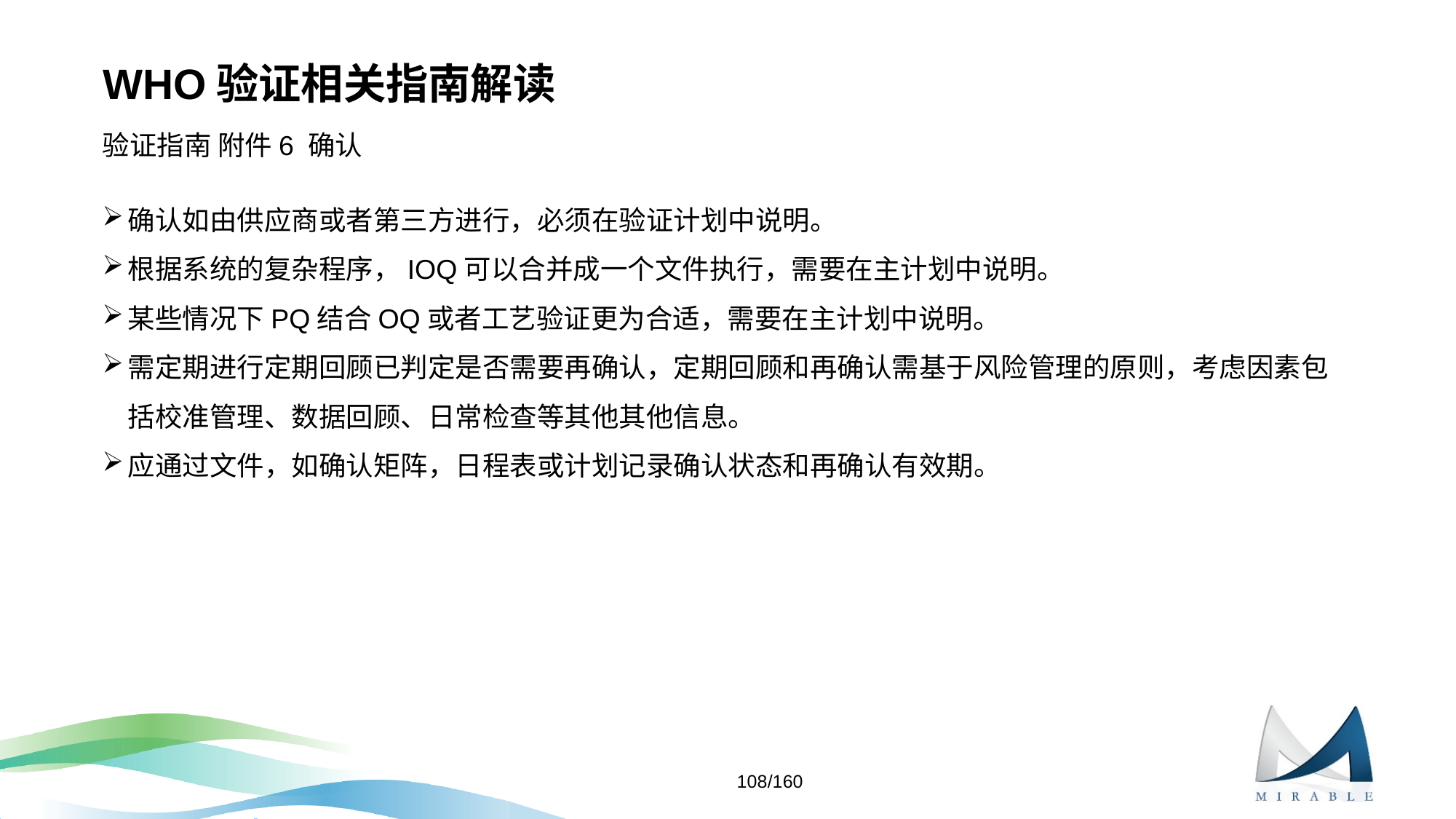

# WHO验证相关指南解读
验证指南 附件6 确认
确认如由供应商或者第三方进行，必须在验证计划中说明。
根据系统的复杂程序，IOQ可以合并成一个文件执行，需要在主计划中说明。
某些情况下PQ结合OQ或者工艺验证更为合适，需要在主计划中说明。
需定期进行定期回顾已判定是否需要再确认，定期回顾和再确认需基于风险管理的原则，考虑因素包括校准管理、数据回顾、日常检查等其他其他信息。
应通过文件，如确认矩阵，日程表或计划记录确认状态和再确认有效期。

108/160